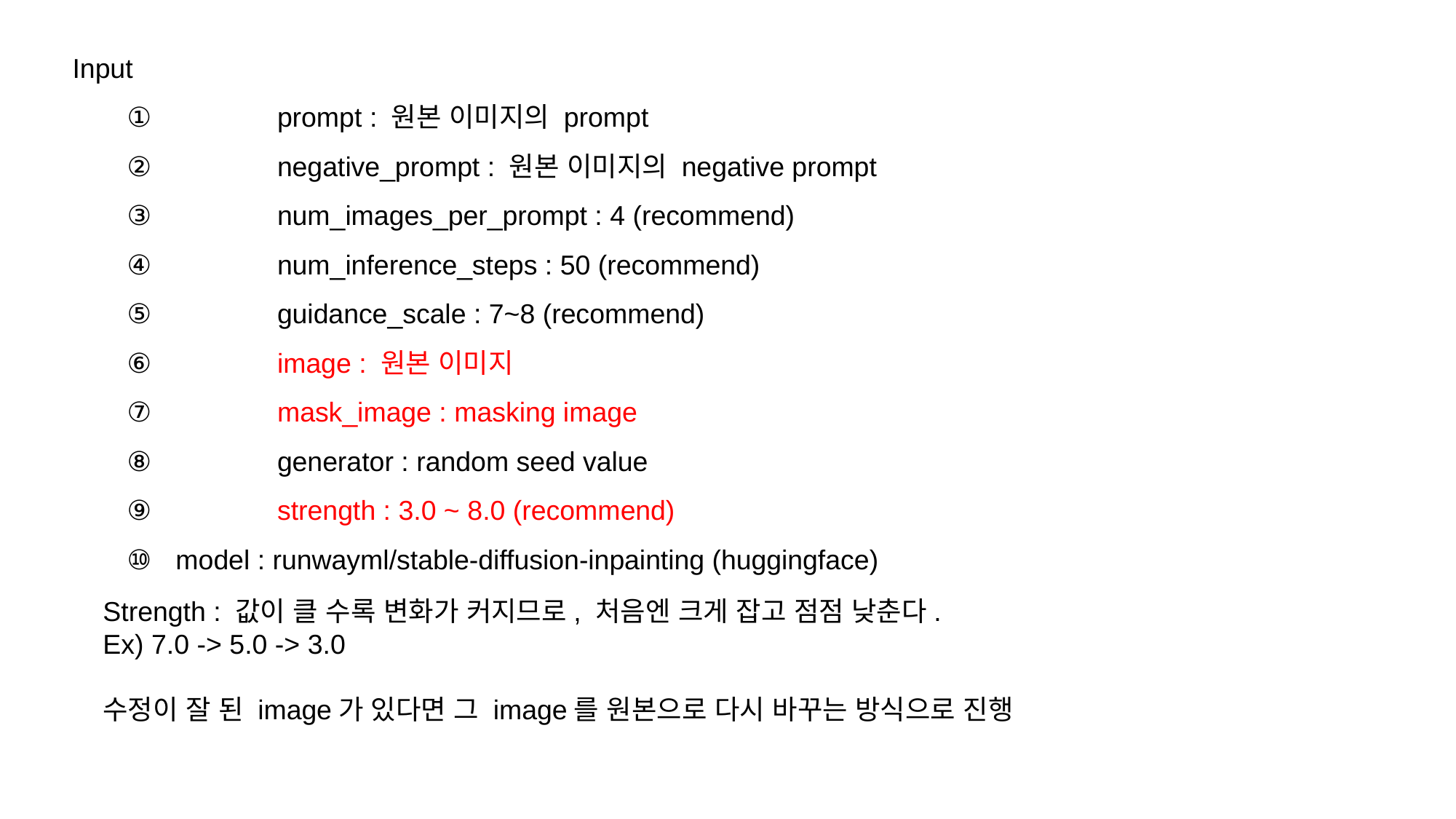

Input
	prompt : 원본 이미지의 prompt
	negative_prompt : 원본 이미지의 negative prompt
	num_images_per_prompt : 4 (recommend)
	num_inference_steps : 50 (recommend)
	guidance_scale : 7~8 (recommend)
	image : 원본 이미지
	mask_image : masking image
	generator : random seed value
	strength : 3.0 ~ 8.0 (recommend)
 model : runwayml/stable-diffusion-inpainting (huggingface)
Strength : 값이 클 수록 변화가 커지므로, 처음엔 크게 잡고 점점 낮춘다.
Ex) 7.0 -> 5.0 -> 3.0

수정이 잘 된 image가 있다면 그 image를 원본으로 다시 바꾸는 방식으로 진행